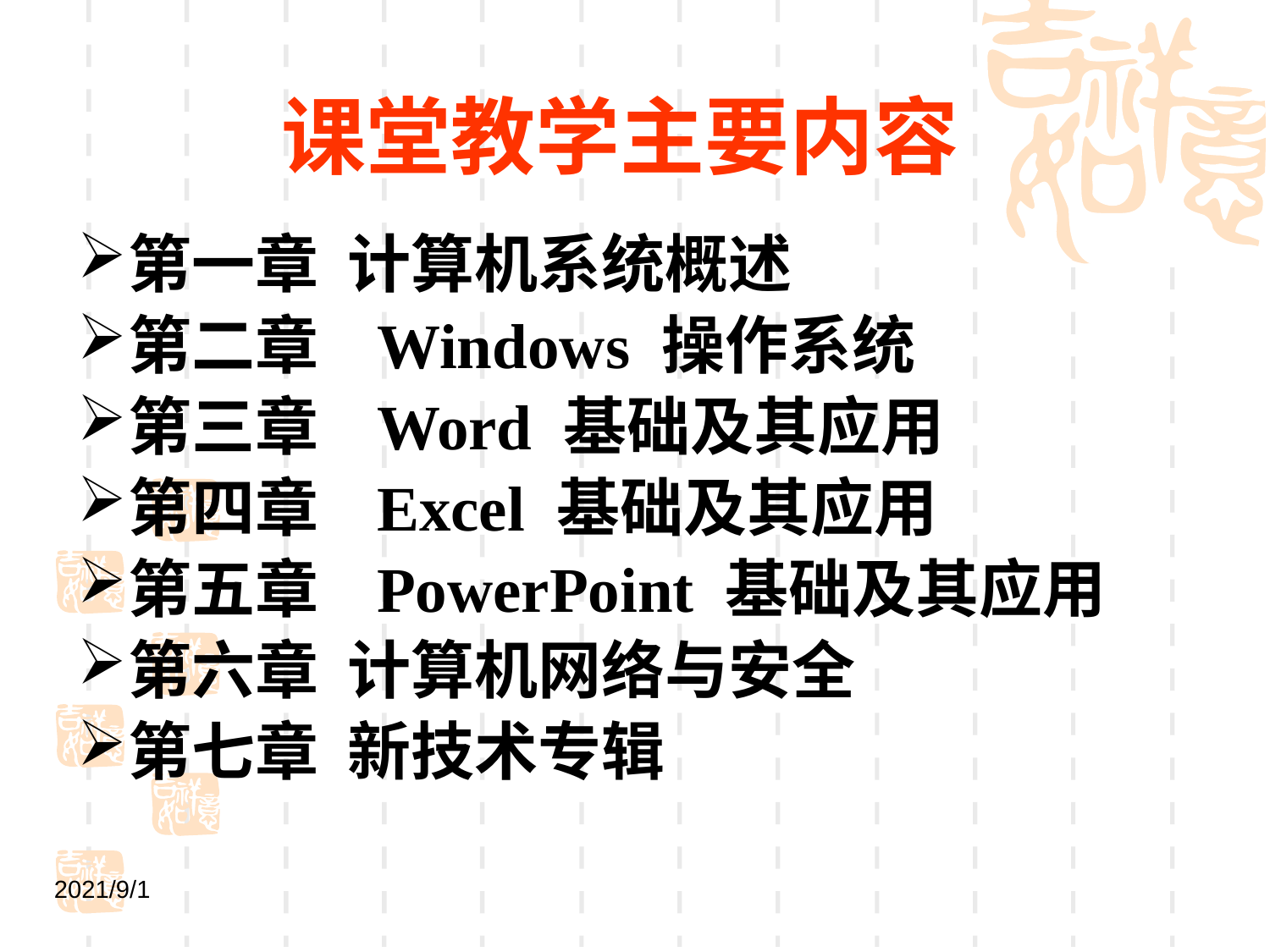

课堂教学主要内容
第一章  计算机系统概述
第二章   Windows 操作系统
第三章   Word 基础及其应用
第四章   Excel 基础及其应用
第五章   PowerPoint 基础及其应用
第六章  计算机网络与安全
第七章  新技术专辑
2021/9/1